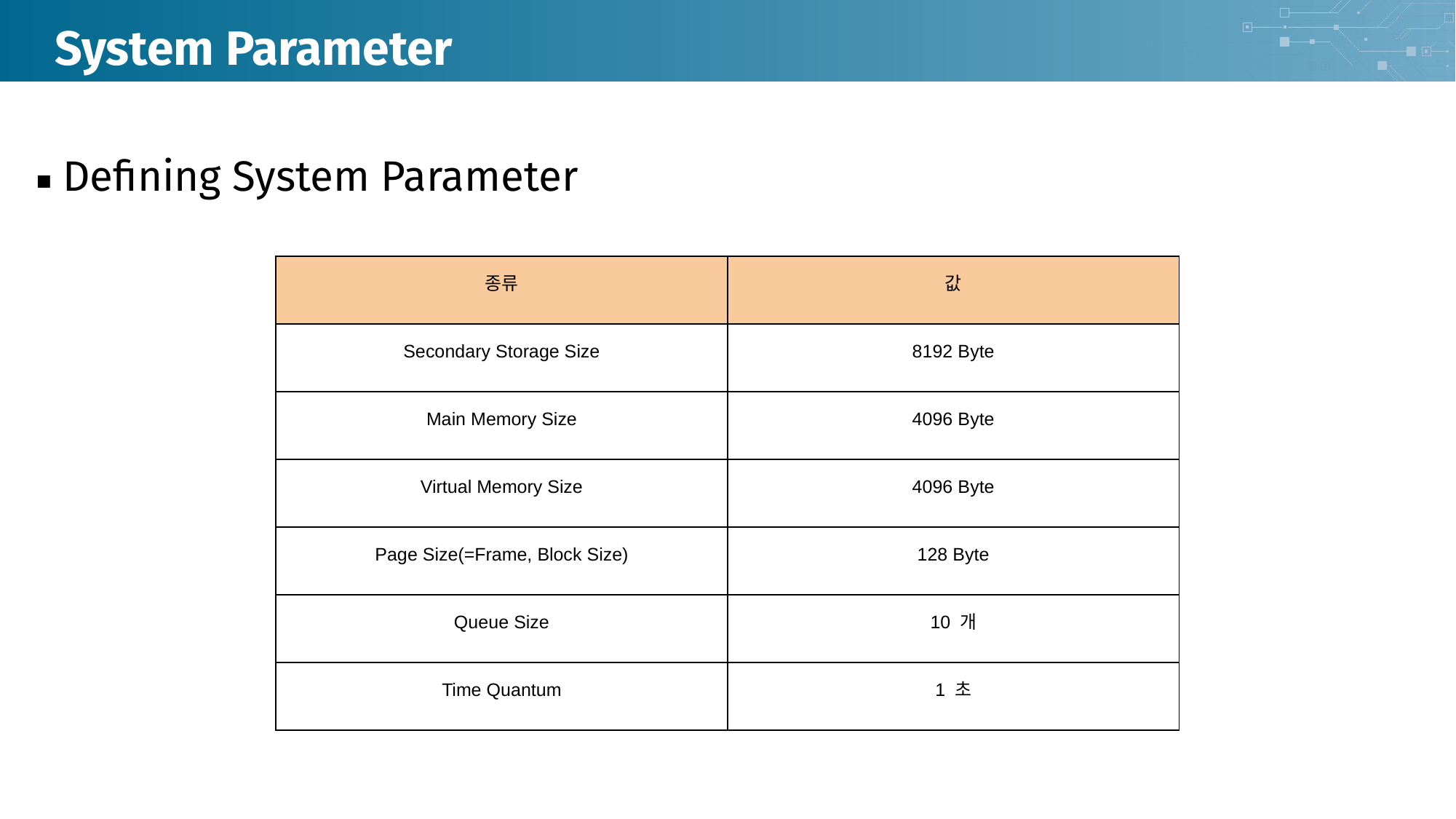

# System Parameter
Defining System Parameter

| 종류 | 값 |
| --- | --- |
| Secondary Storage Size | 8192 Byte |
| Main Memory Size | 4096 Byte |
| Virtual Memory Size | 4096 Byte |
| Page Size(=Frame, Block Size) | 128 Byte |
| Queue Size | 10 개 |
| Time Quantum | 1 초 |